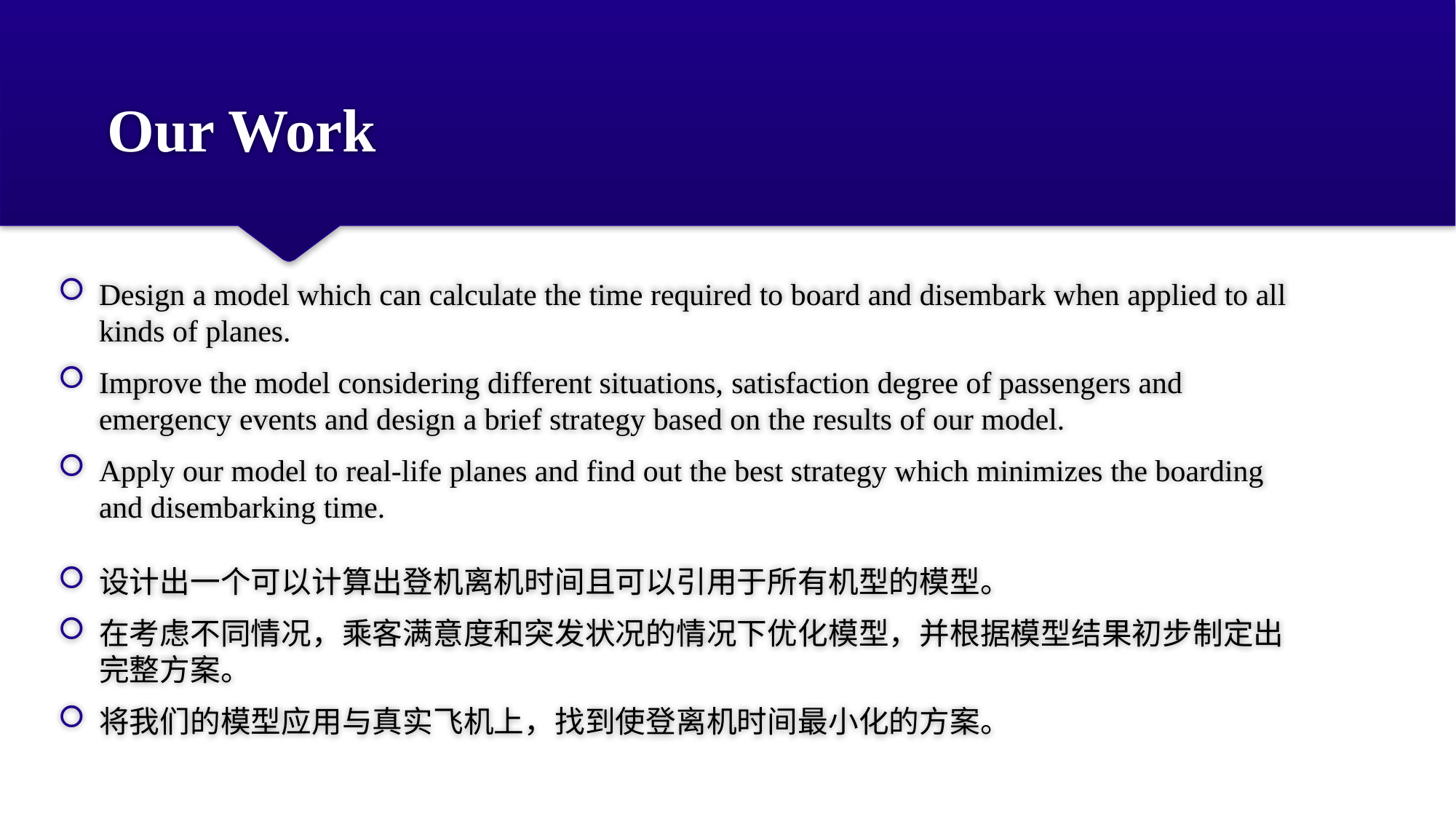

# Our Work
Design a model which can calculate the time required to board and disembark when applied to all kinds of planes.
Improve the model considering different situations, satisfaction degree of passengers and emergency events and design a brief strategy based on the results of our model.
Apply our model to real-life planes and find out the best strategy which minimizes the boarding and disembarking time.
设计出一个可以计算出登机离机时间且可以引用于所有机型的模型。
在考虑不同情况，乘客满意度和突发状况的情况下优化模型，并根据模型结果初步制定出完整方案。
将我们的模型应用与真实飞机上，找到使登离机时间最小化的方案。